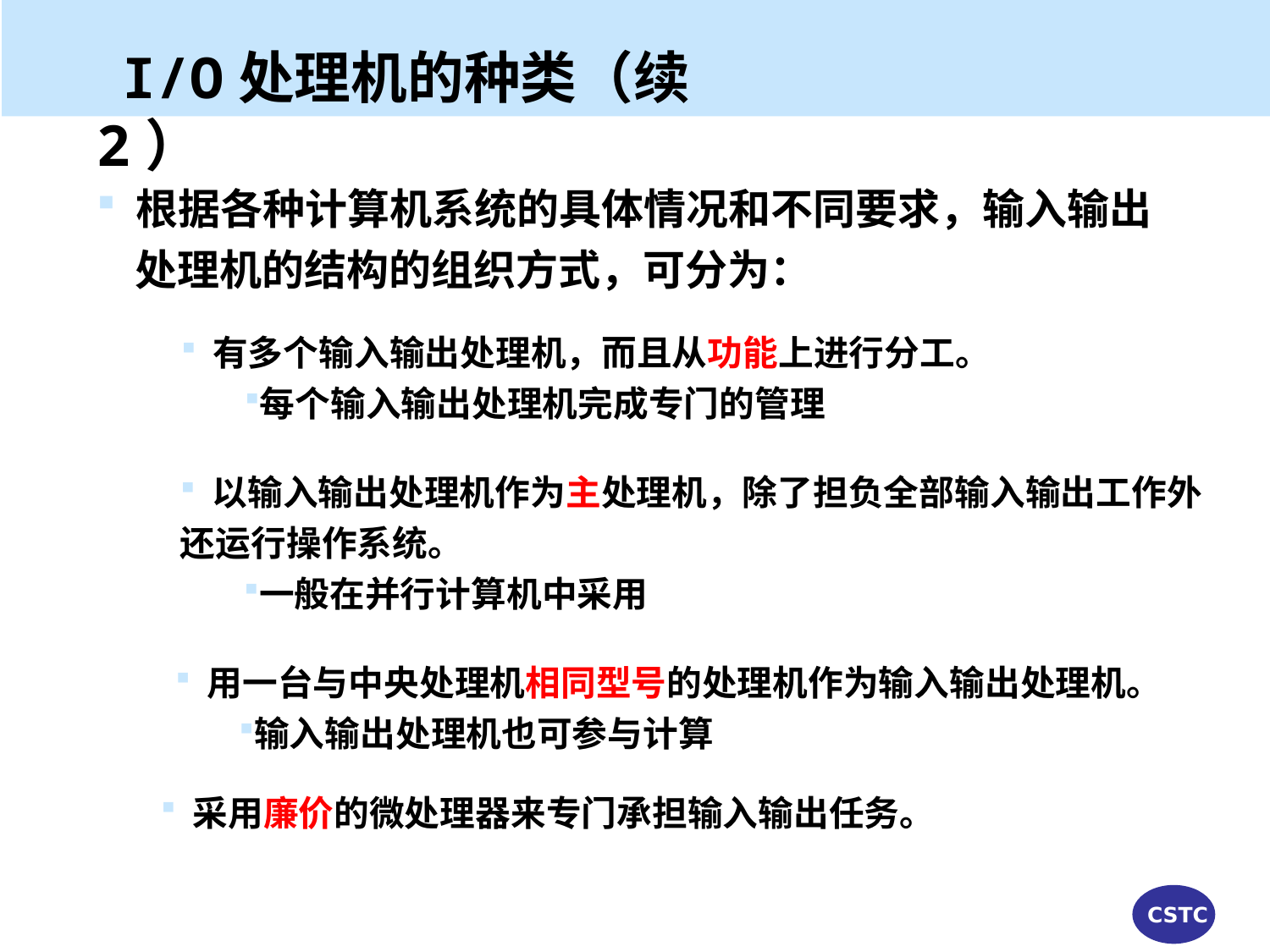

I/O处理机的种类（续2）
 根据各种计算机系统的具体情况和不同要求，输入输出
   处理机的结构的组织方式，可分为：
 有多个输入输出处理机，而且从功能上进行分工。
每个输入输出处理机完成专门的管理
 以输入输出处理机作为主处理机，除了担负全部输入输出工作外
还运行操作系统。
一般在并行计算机中采用
 用一台与中央处理机相同型号的处理机作为输入输出处理机。
输入输出处理机也可参与计算
 采用廉价的微处理器来专门承担输入输出任务。